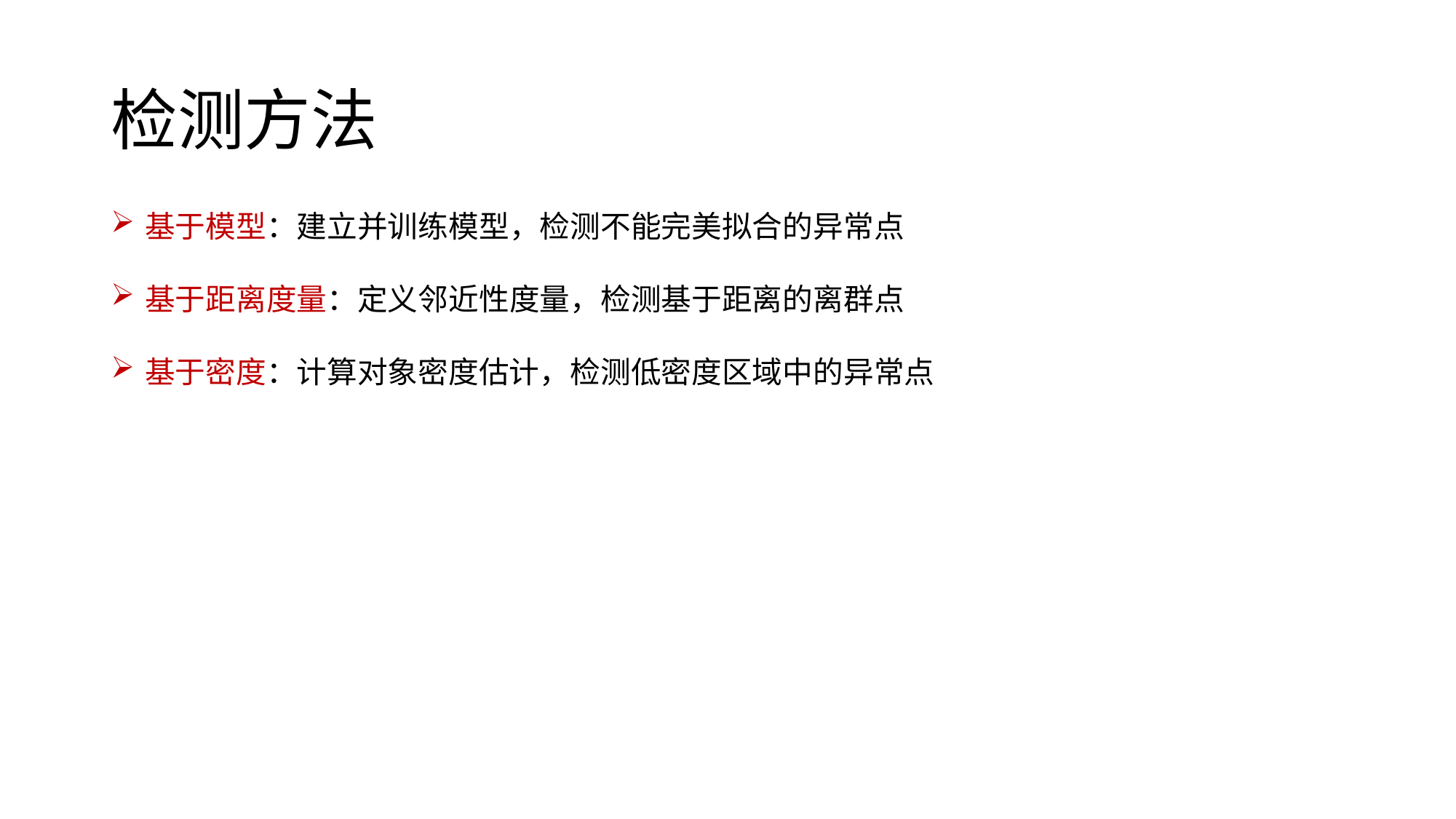

# 检测方法
基于模型：建立并训练模型，检测不能完美拟合的异常点

基于距离度量：定义邻近性度量，检测基于距离的离群点

基于密度：计算对象密度估计，检测低密度区域中的异常点